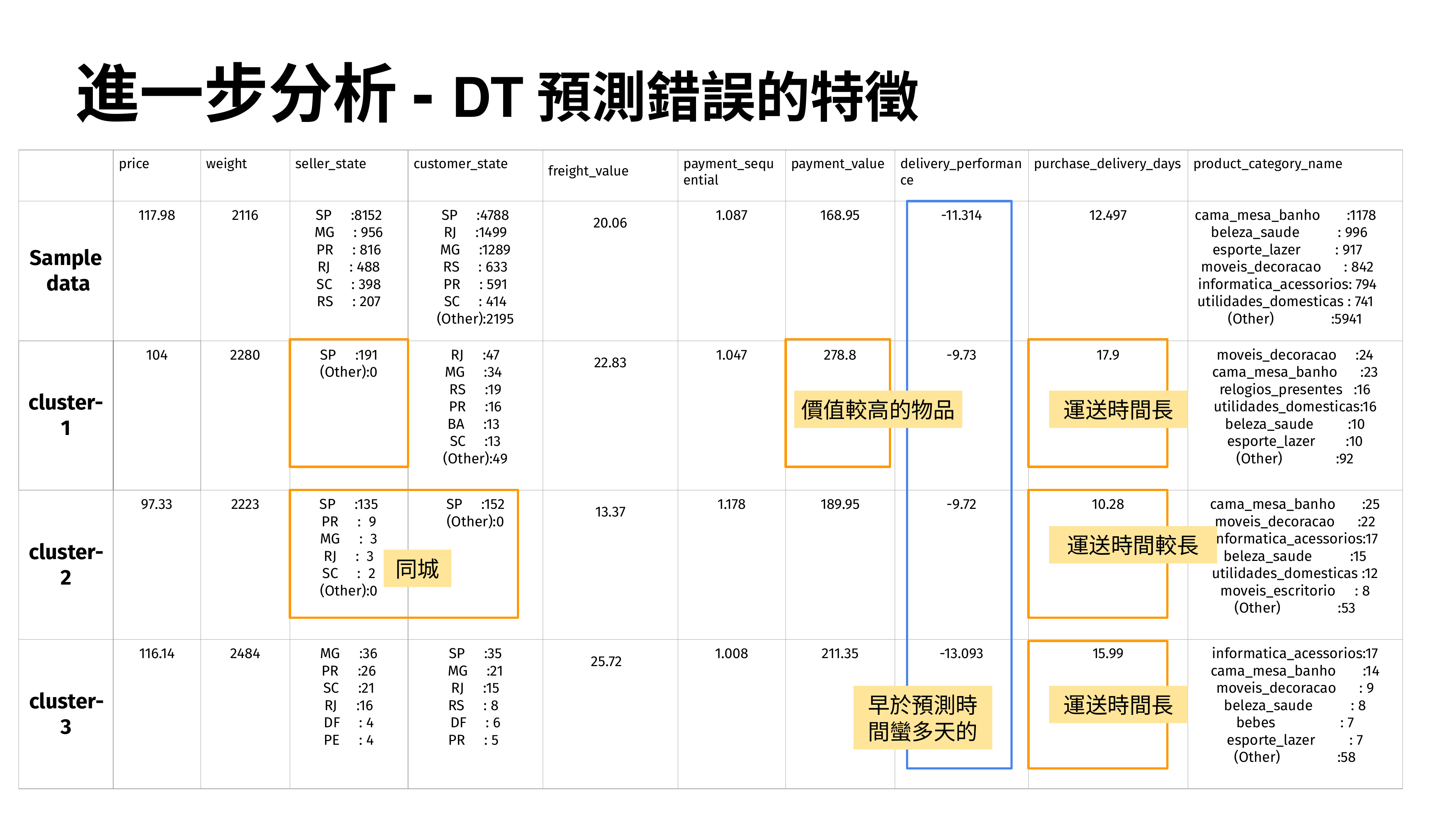

# 進一步分析- DT預測錯誤的特徵
|  | price | weight | seller\_state | customer\_state | freight\_value | payment\_sequential | payment\_value | delivery\_performance | purchase\_delivery\_days | product\_category\_name |
| --- | --- | --- | --- | --- | --- | --- | --- | --- | --- | --- |
| Sample data | 117.98 | 2116 | SP :8152 MG : 956 PR : 816 RJ : 488 SC : 398 RS : 207 | SP :4788 RJ :1499 MG :1289 RS : 633 PR : 591 SC : 414 (Other):2195 | 20.06 | 1.087 | 168.95 | -11.314 | 12.497 | cama\_mesa\_banho :1178 beleza\_saude : 996 esporte\_lazer : 917 moveis\_decoracao : 842 informatica\_acessorios: 794 utilidades\_domesticas : 741 (Other) :5941 |
| cluster- 1 | 104 | 2280 | SP :191 (Other):0 | RJ :47 MG :34 RS :19 PR :16 BA :13 SC :13 (Other):49 | 22.83 | 1.047 | 278.8 | -9.73 | 17.9 | moveis\_decoracao :24 cama\_mesa\_banho :23 relogios\_presentes :16 utilidades\_domesticas:16 beleza\_saude :10 esporte\_lazer :10 (Other) :92 |
| cluster-2 | 97.33 | 2223 | SP :135 PR : 9 MG : 3 RJ : 3 SC : 2 (Other):0 | SP :152 (Other):0 | 13.37 | 1.178 | 189.95 | -9.72 | 10.28 | cama\_mesa\_banho :25 moveis\_decoracao :22 informatica\_acessorios:17 beleza\_saude :15 utilidades\_domesticas :12 moveis\_escritorio : 8 (Other) :53 |
| cluster-3 | 116.14 | 2484 | MG :36 PR :26 SC :21 RJ :16 DF : 4 PE : 4 | SP :35 MG :21 RJ :15 RS : 8 DF : 6 PR : 5 | 25.72 | 1.008 | 211.35 | -13.093 | 15.99 | informatica\_acessorios:17 cama\_mesa\_banho :14 moveis\_decoracao : 9 beleza\_saude : 8 bebes : 7 esporte\_lazer : 7 (Other) :58 |

價值較高的物品
運送時間長

運送時間較長
同城

早於預測時間蠻多天的
運送時間長